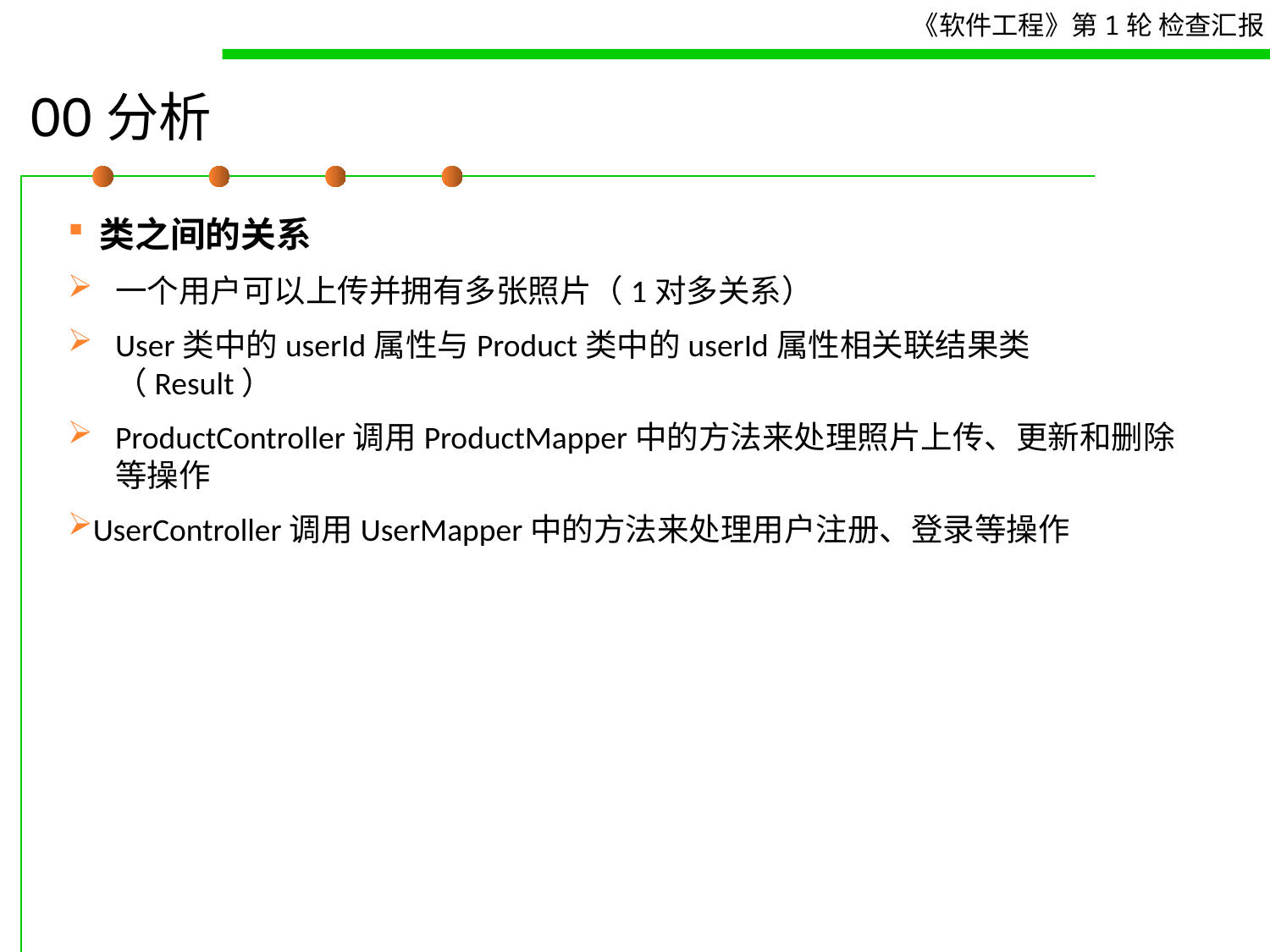

# OO分析
类之间的关系
一个用户可以上传并拥有多张照片（1对多关系）
User类中的userId属性与Product类中的userId属性相关联结果类（Result）
ProductController调用ProductMapper中的方法来处理照片上传、更新和删除等操作
UserController调用UserMapper中的方法来处理用户注册、登录等操作